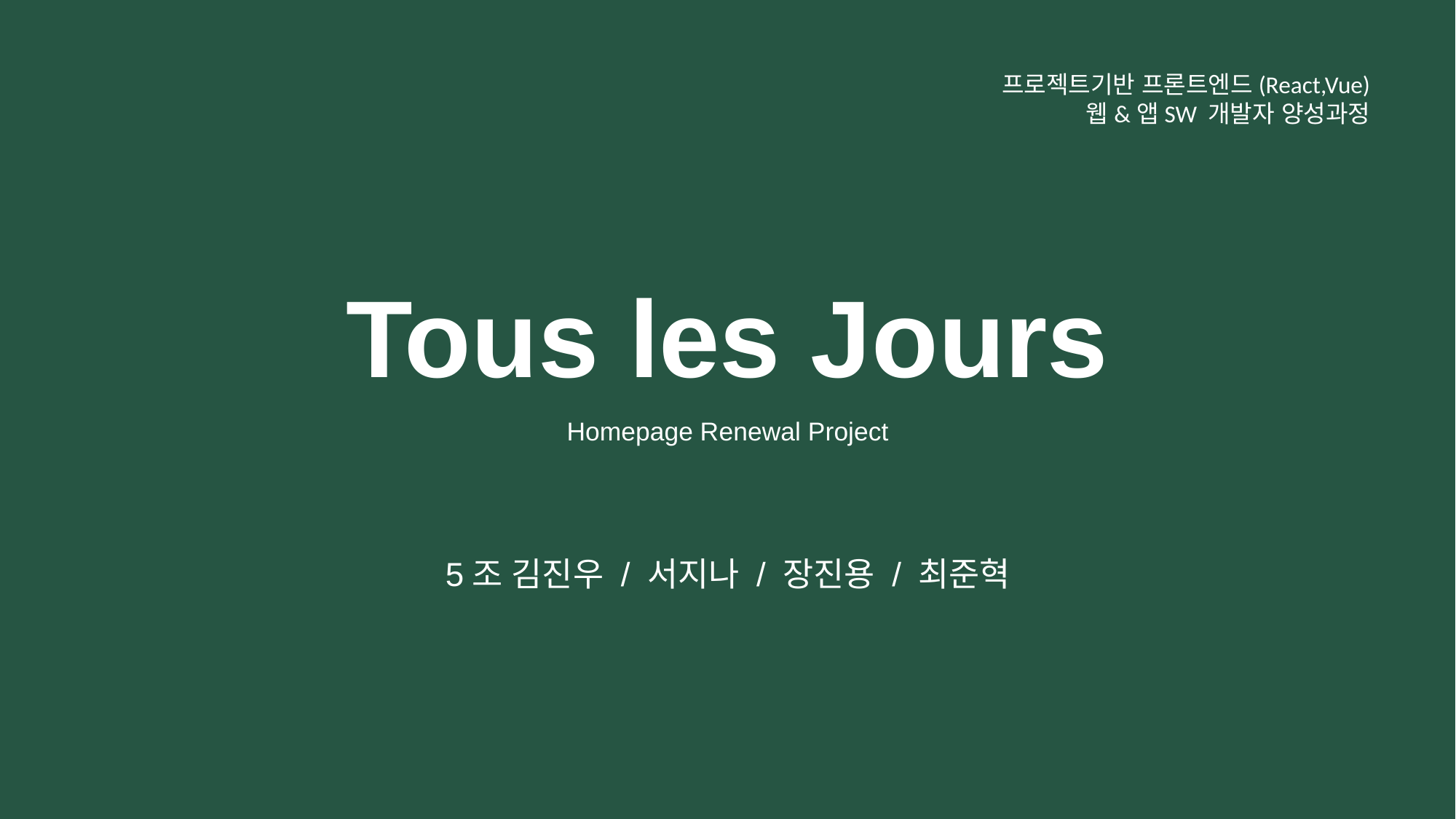

프로젝트기반 프론트엔드(React,Vue)
웹&앱SW 개발자 양성과정
Tous les Jours
Homepage Renewal Project
5조 김진우 / 서지나 / 장진용 / 최준혁